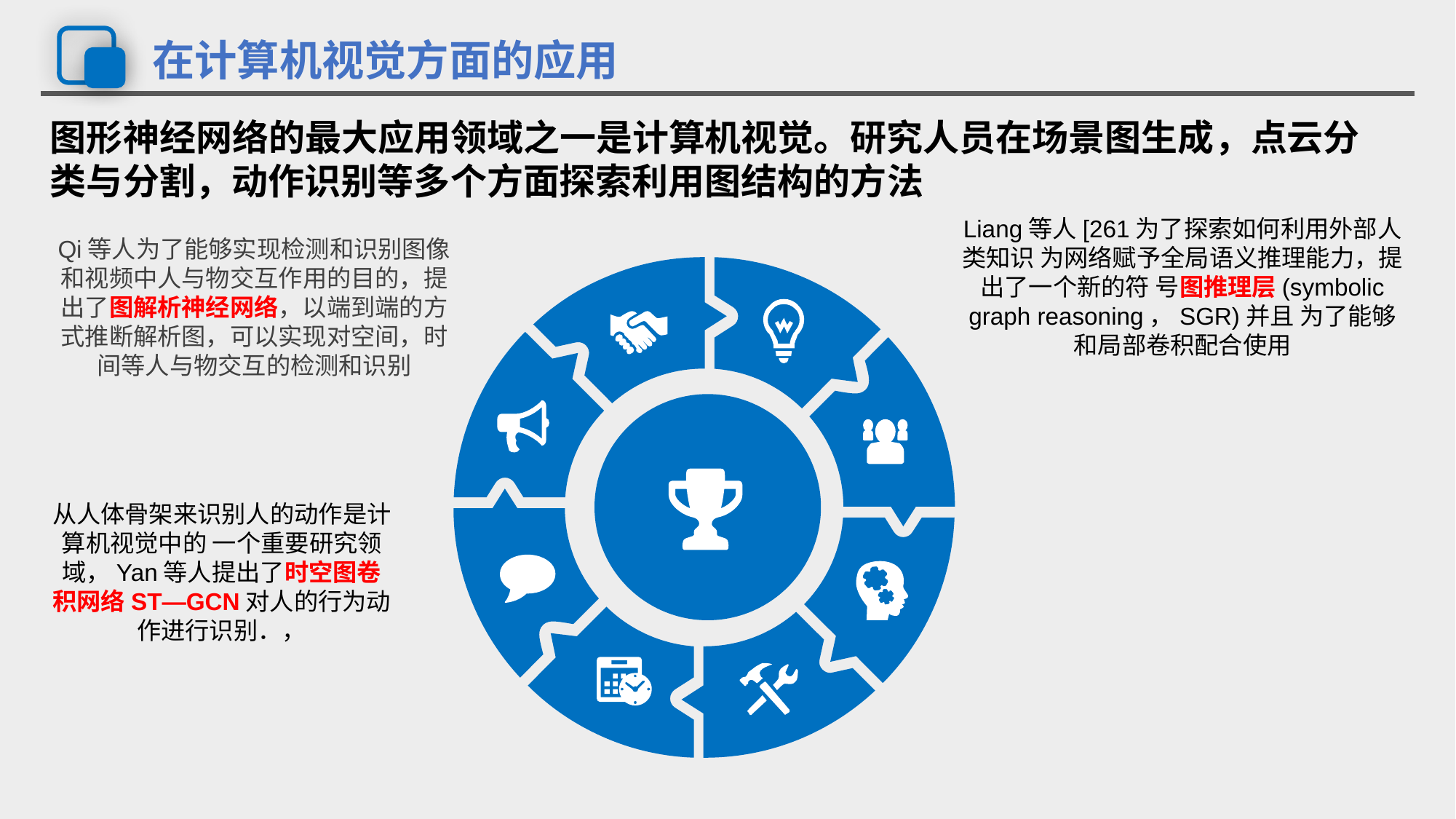

# 在计算机视觉方面的应用
图形神经网络的最大应用领域之一是计算机视觉。研究人员在场景图生成，点云分类与分割，动作识别等多个方面探索利用图结构的方法
Liang等人[261为了探索如何利用外部人类知识 为网络赋予全局语义推理能力，提出了一个新的符 号图推理层(symbolic graph reasoning，SGR)并且 为了能够和局部卷积配合使用
Qi等人为了能够实现检测和识别图像和视频中人与物交互作用的目的，提出了图解析神经网络，以端到端的方式推断解析图，可以实现对空间，时间等人与物交互的检测和识别

从人体骨架来识别人的动作是计算机视觉中的 一个重要研究领域，Yan等人提出了时空图卷积网络ST—GCN对人的行为动作进行识别．，